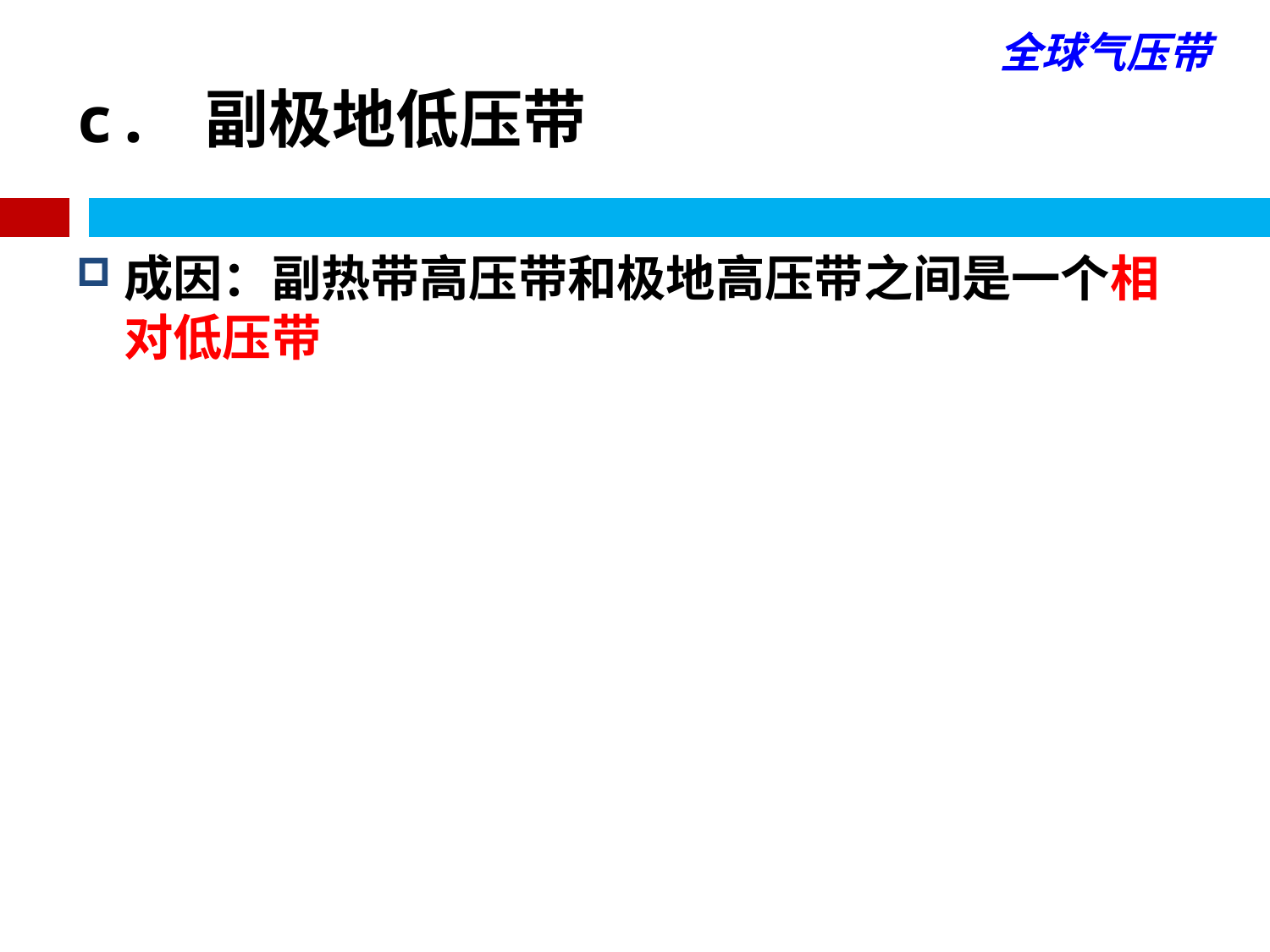

全球气压带
# c. 副极地低压带
成因：副热带高压带和极地高压带之间是一个相对低压带